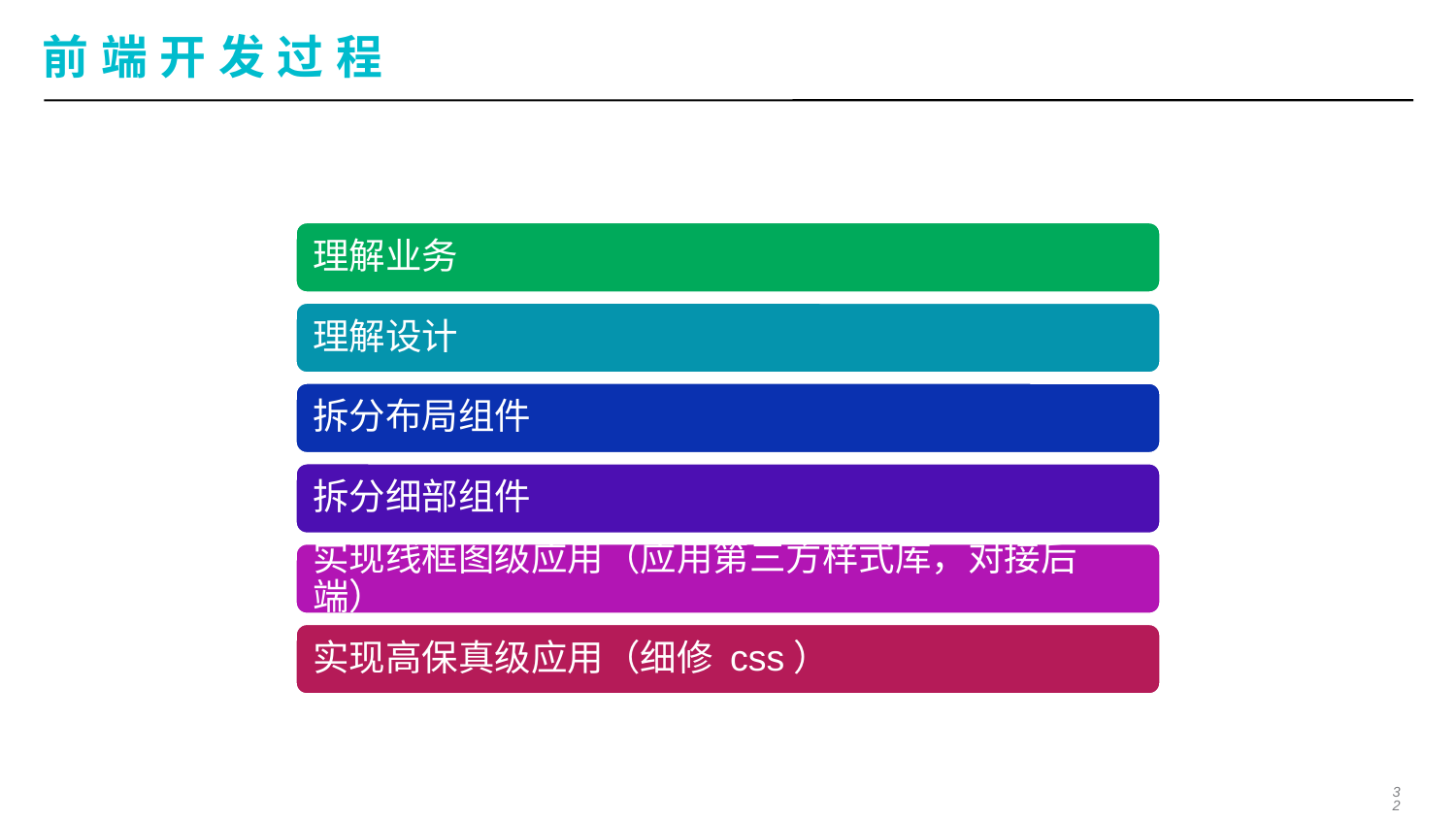

# 前端开发过程
理解业务
理解设计
拆分布局组件
拆分细部组件
实现线框图级应用（应用第三方样式库，对接后端）
实现高保真级应用（细修 css）
32